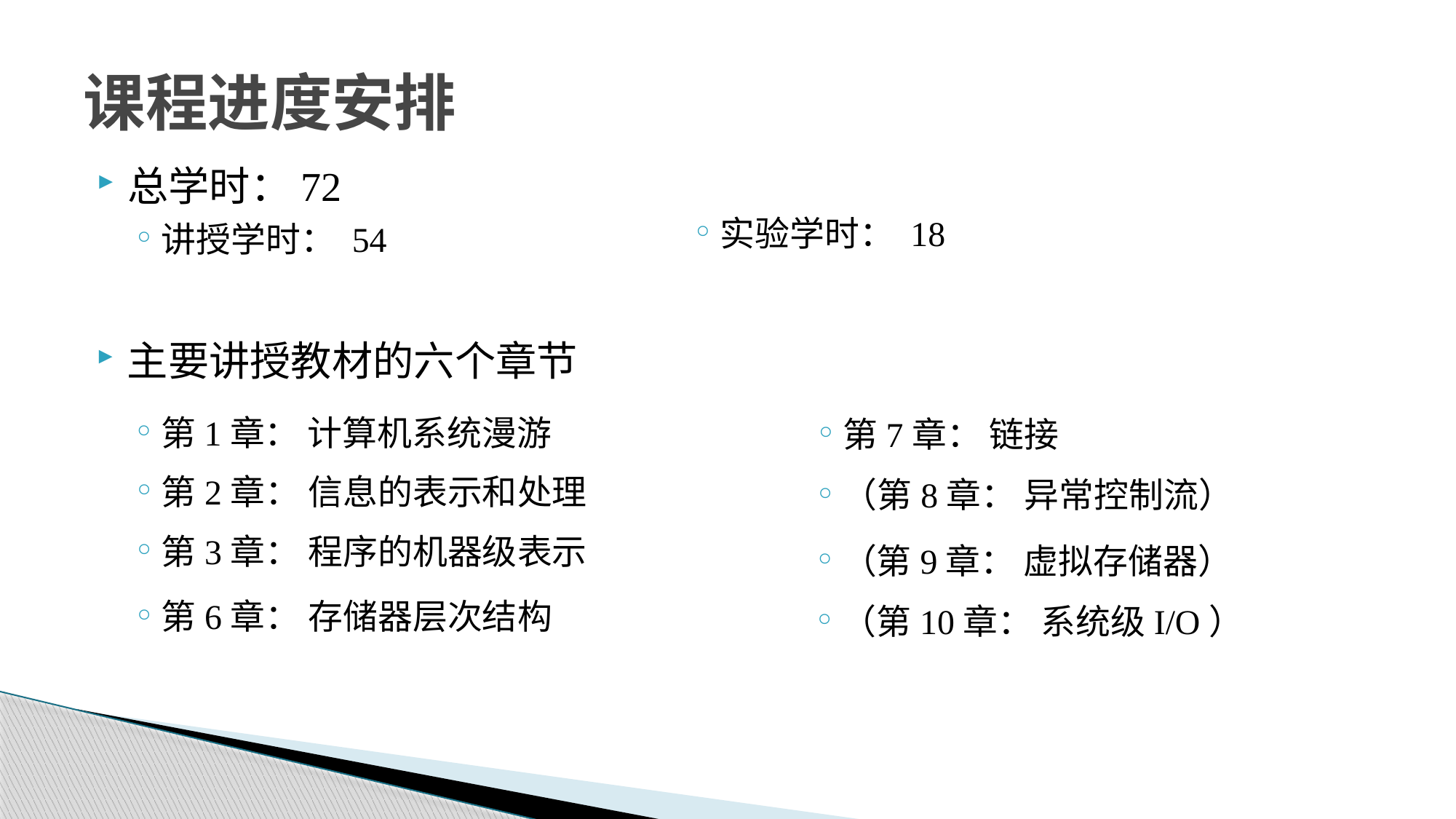

# 课程进度安排
总学时：72
实验学时： 18
讲授学时： 54
主要讲授教材的六个章节
第1章： 计算机系统漫游
第7章： 链接
第2章： 信息的表示和处理
（第8章： 异常控制流）
第3章： 程序的机器级表示
（第9章： 虚拟存储器）
第6章： 存储器层次结构
（第10章： 系统级I/O）